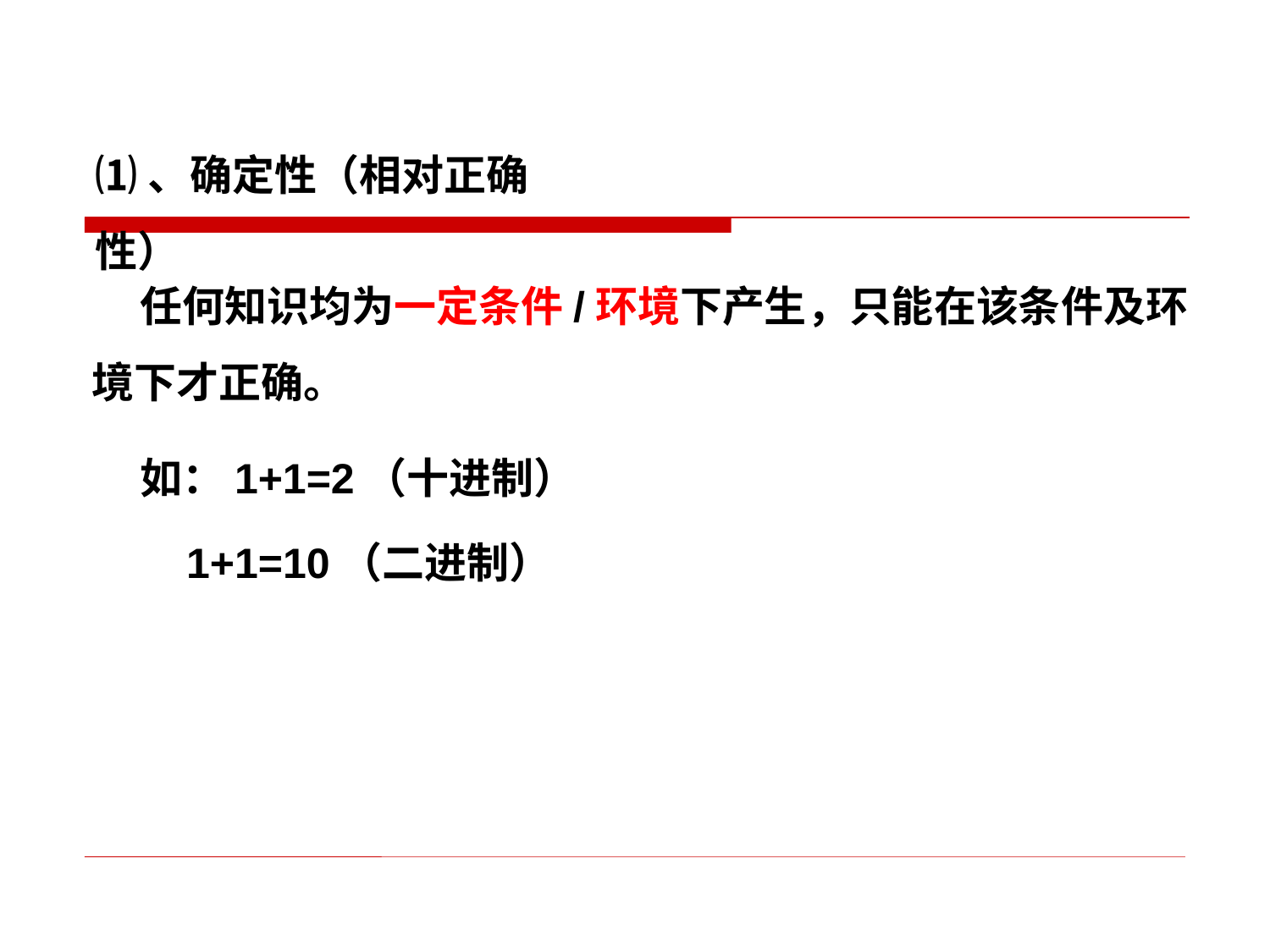

⑴、确定性（相对正确性）
    任何知识均为一定条件/环境下产生，只能在该条件及环境下才正确。
    如：1+1=2（十进制）
        1+1=10（二进制）